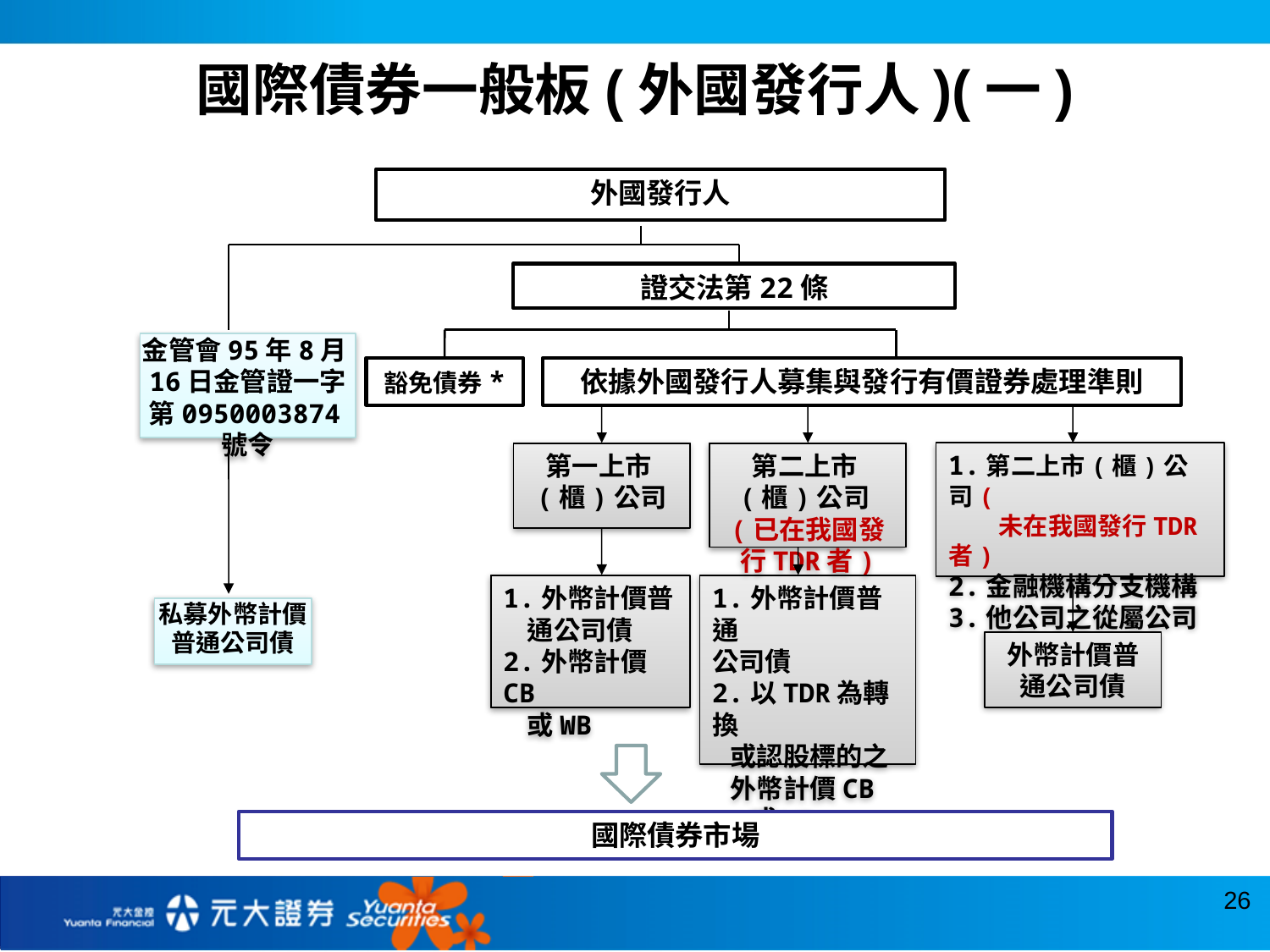

國際債券一般板(外國發行人)(一)
外國發行人
證交法第22條
金管會95年8月16日金管證一字第0950003874號令
豁免債券*
依據外國發行人募集與發行有價證券處理準則

1.第二上市(櫃)公司(
   未在我國發行TDR者)
2.金融機構分支機構
3.他公司之從屬公司
第一上市(櫃)公司
第二上市(櫃)公司(已在我國發行TDR者)

1.外幣計價普
   通公司債
2.外幣計價CB
   或WB

1.外幣計價普通
公司債
2.以TDR為轉換
  或認股標的之
  外幣計價CB
  或WB

私募外幣計價普通公司債
外幣計價普通公司債

國際債券市場